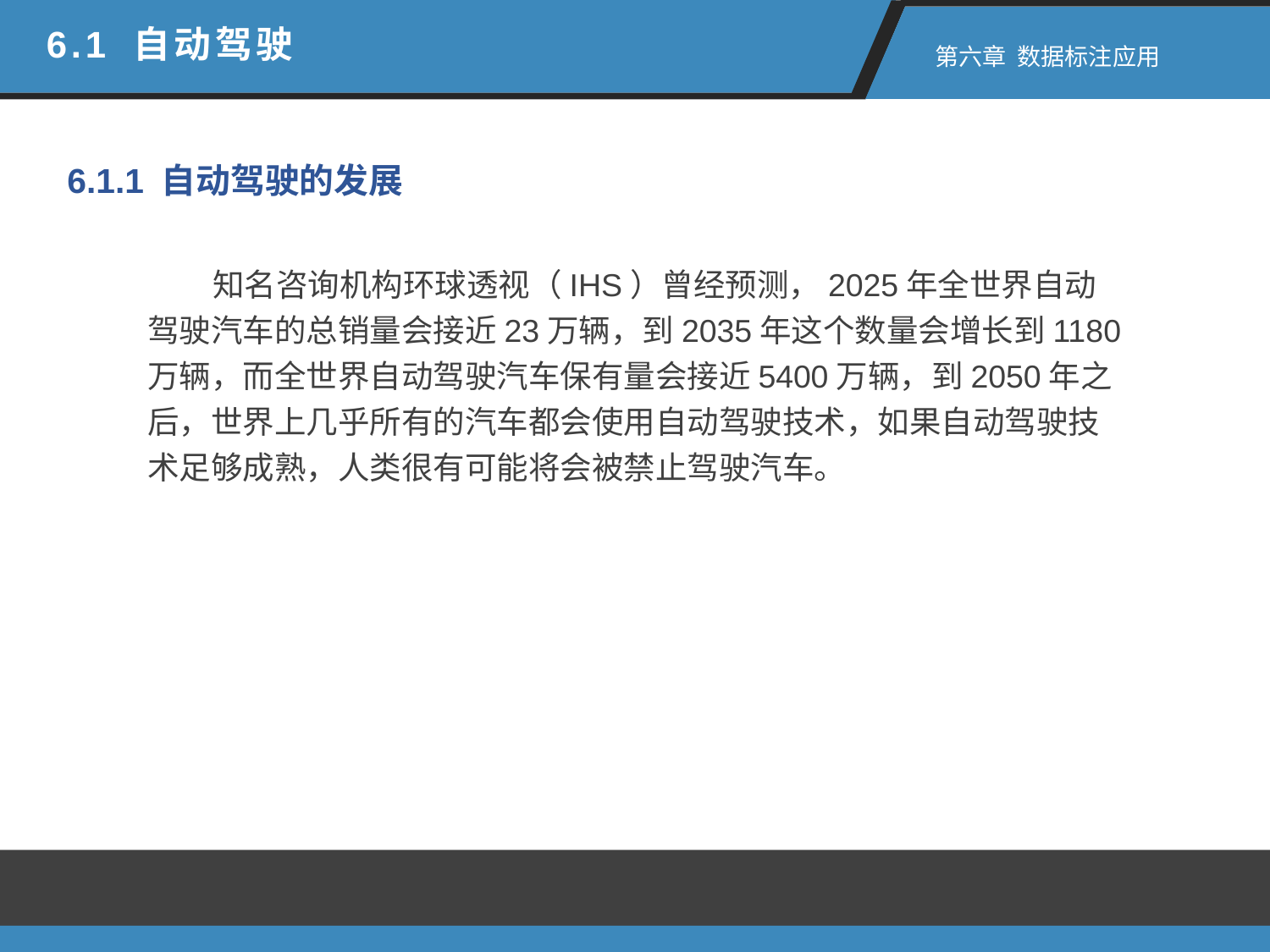

6.1 自动驾驶
  第六章  数据标注应用
6.1.1 自动驾驶的发展
        知名咨询机构环球透视（IHS）曾经预测，2025年全世界自动驾驶汽车的总销量会接近23万辆，到2035年这个数量会增长到1180万辆，而全世界自动驾驶汽车保有量会接近5400万辆，到2050年之后，世界上几乎所有的汽车都会使用自动驾驶技术，如果自动驾驶技术足够成熟，人类很有可能将会被禁止驾驶汽车。